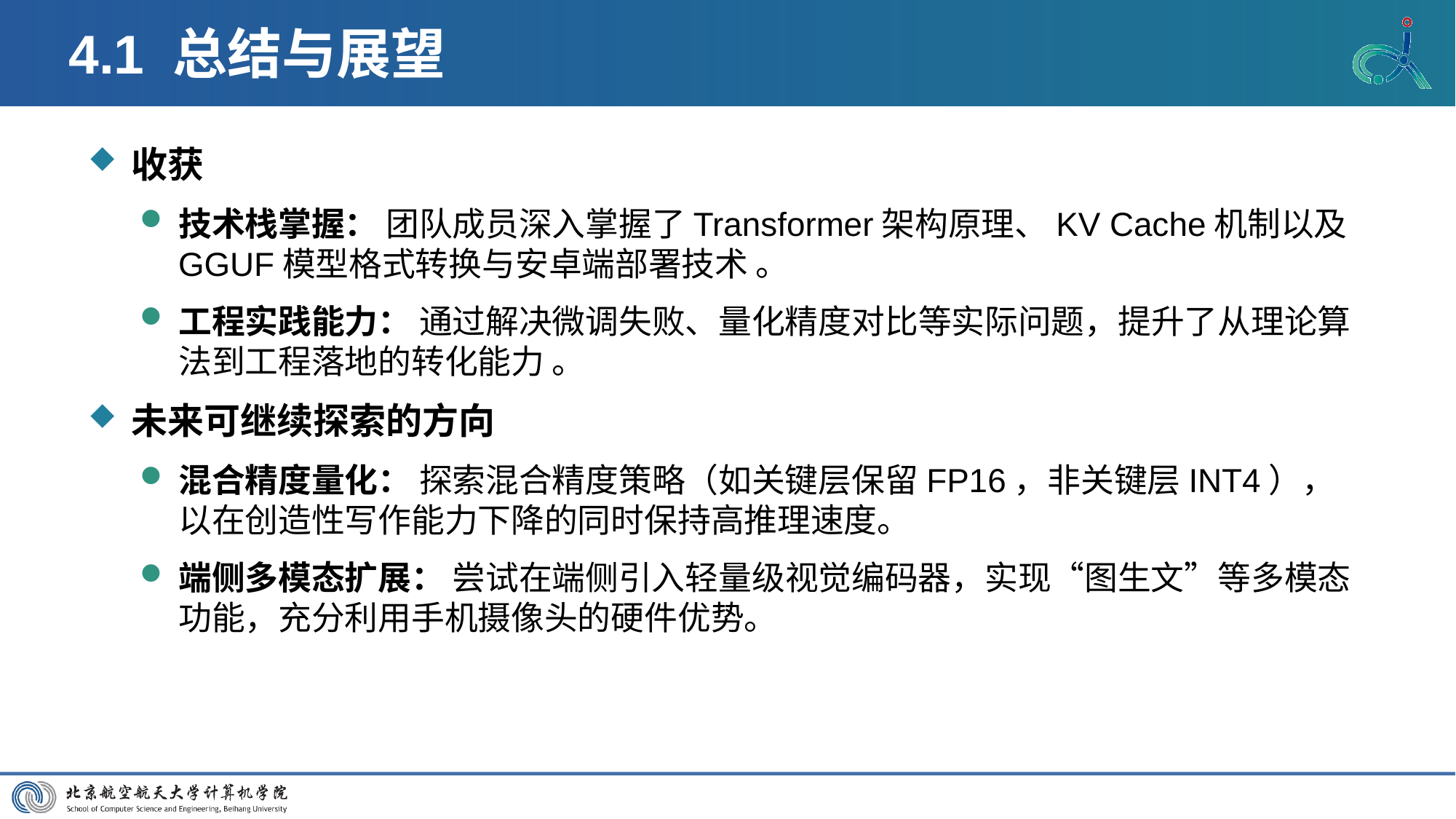

# 4.1 总结与展望
收获
技术栈掌握： 团队成员深入掌握了Transformer架构原理、KV Cache机制以及GGUF模型格式转换与安卓端部署技术 。
工程实践能力： 通过解决微调失败、量化精度对比等实际问题，提升了从理论算法到工程落地的转化能力 。
未来可继续探索的方向
混合精度量化： 探索混合精度策略（如关键层保留FP16，非关键层INT4），以在创造性写作能力下降的同时保持高推理速度。
端侧多模态扩展： 尝试在端侧引入轻量级视觉编码器，实现“图生文”等多模态功能，充分利用手机摄像头的硬件优势。
26